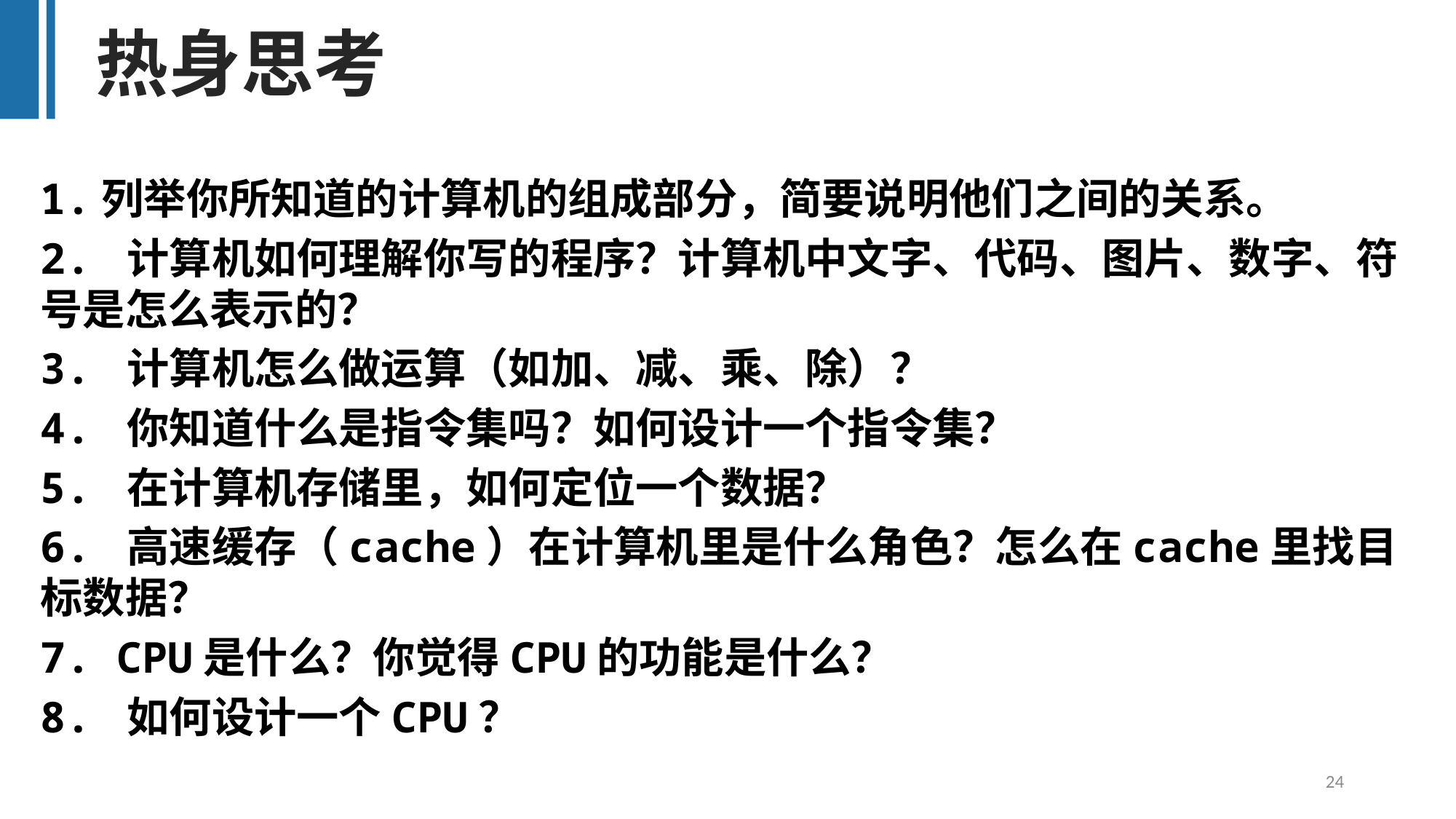

热身思考
1.列举你所知道的计算机的组成部分，简要说明他们之间的关系。
2. 计算机如何理解你写的程序？计算机中文字、代码、图片、数字、符号是怎么表示的？
3. 计算机怎么做运算（如加、减、乘、除）？
4. 你知道什么是指令集吗？如何设计一个指令集？
5. 在计算机存储里，如何定位一个数据？
6. 高速缓存（cache）在计算机里是什么角色？怎么在cache里找目标数据？
7. CPU是什么？你觉得CPU的功能是什么？
8. 如何设计一个CPU？
24